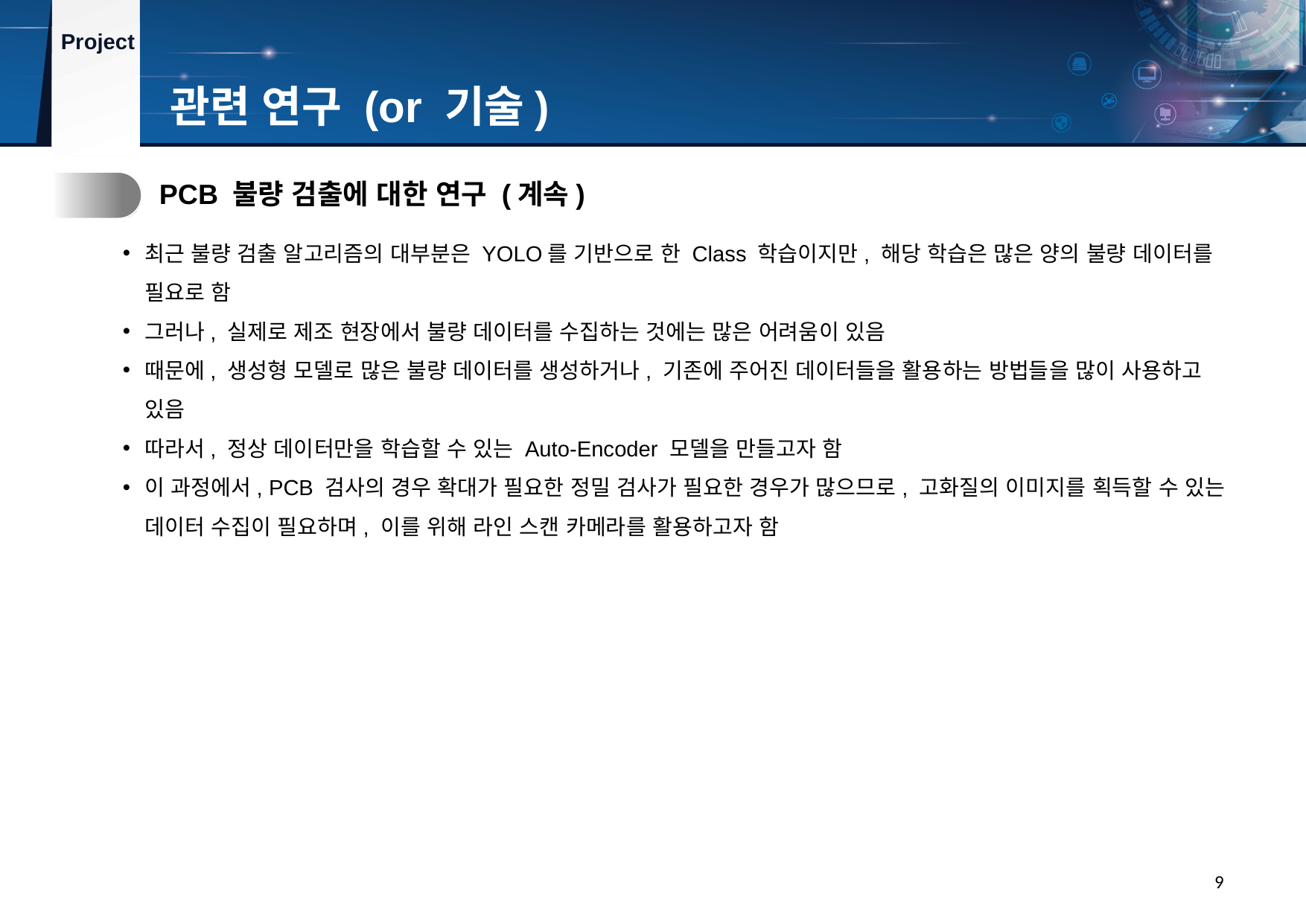

관련 연구 (or 기술)

1.
PCB 불량 검출에 대한 연구 (계속)
최근 불량 검출 알고리즘의 대부분은 YOLO를 기반으로 한 Class 학습이지만, 해당 학습은 많은 양의 불량 데이터를 필요로 함
그러나, 실제로 제조 현장에서 불량 데이터를 수집하는 것에는 많은 어려움이 있음
때문에, 생성형 모델로 많은 불량 데이터를 생성하거나, 기존에 주어진 데이터들을 활용하는 방법들을 많이 사용하고 있음
따라서, 정상 데이터만을 학습할 수 있는 Auto-Encoder 모델을 만들고자 함
이 과정에서, PCB 검사의 경우 확대가 필요한 정밀 검사가 필요한 경우가 많으므로, 고화질의 이미지를 획득할 수 있는 데이터 수집이 필요하며, 이를 위해 라인 스캔 카메라를 활용하고자 함
9